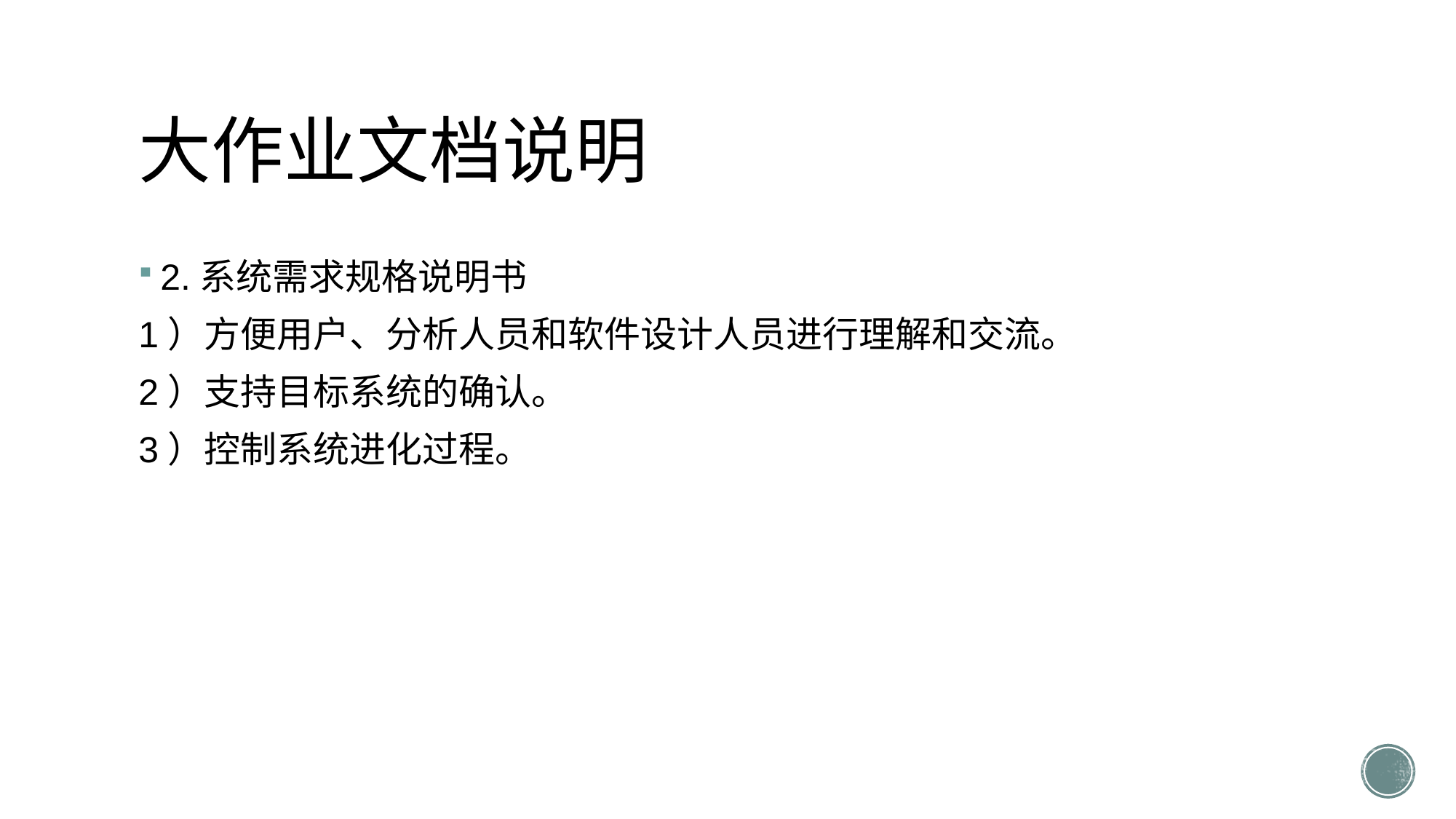

# 大作业文档说明
2.系统需求规格说明书
1）方便用户、分析人员和软件设计人员进行理解和交流。
2）支持目标系统的确认。
3）控制系统进化过程。